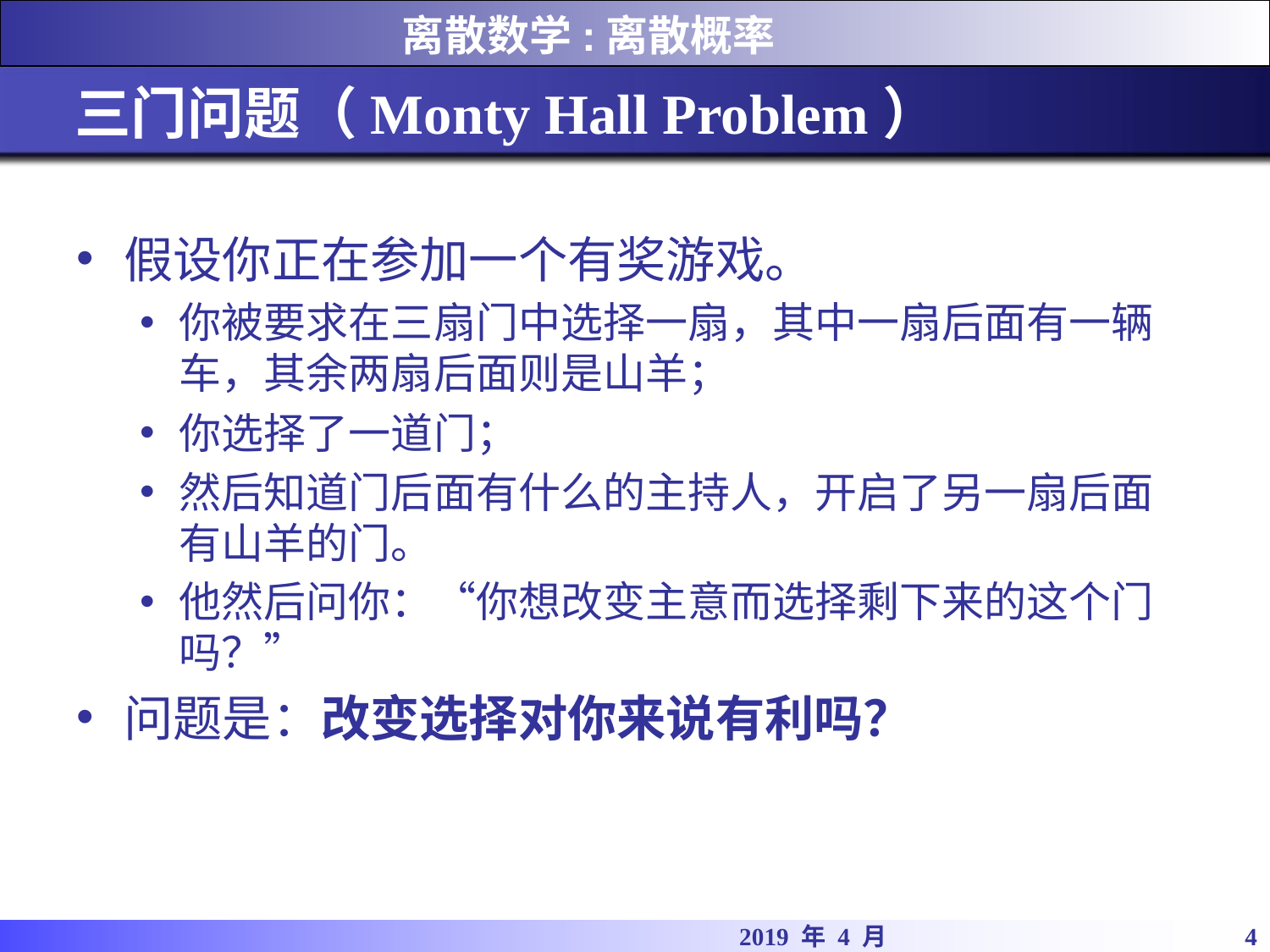

# 三门问题（Monty Hall Problem）
假设你正在参加一个有奖游戏。
你被要求在三扇门中选择一扇，其中一扇后面有一辆车，其余两扇后面则是山羊；
你选择了一道门；
然后知道门后面有什么的主持人，开启了另一扇后面有山羊的门。
他然后问你：“你想改变主意而选择剩下来的这个门吗？”
问题是：改变选择对你来说有利吗？